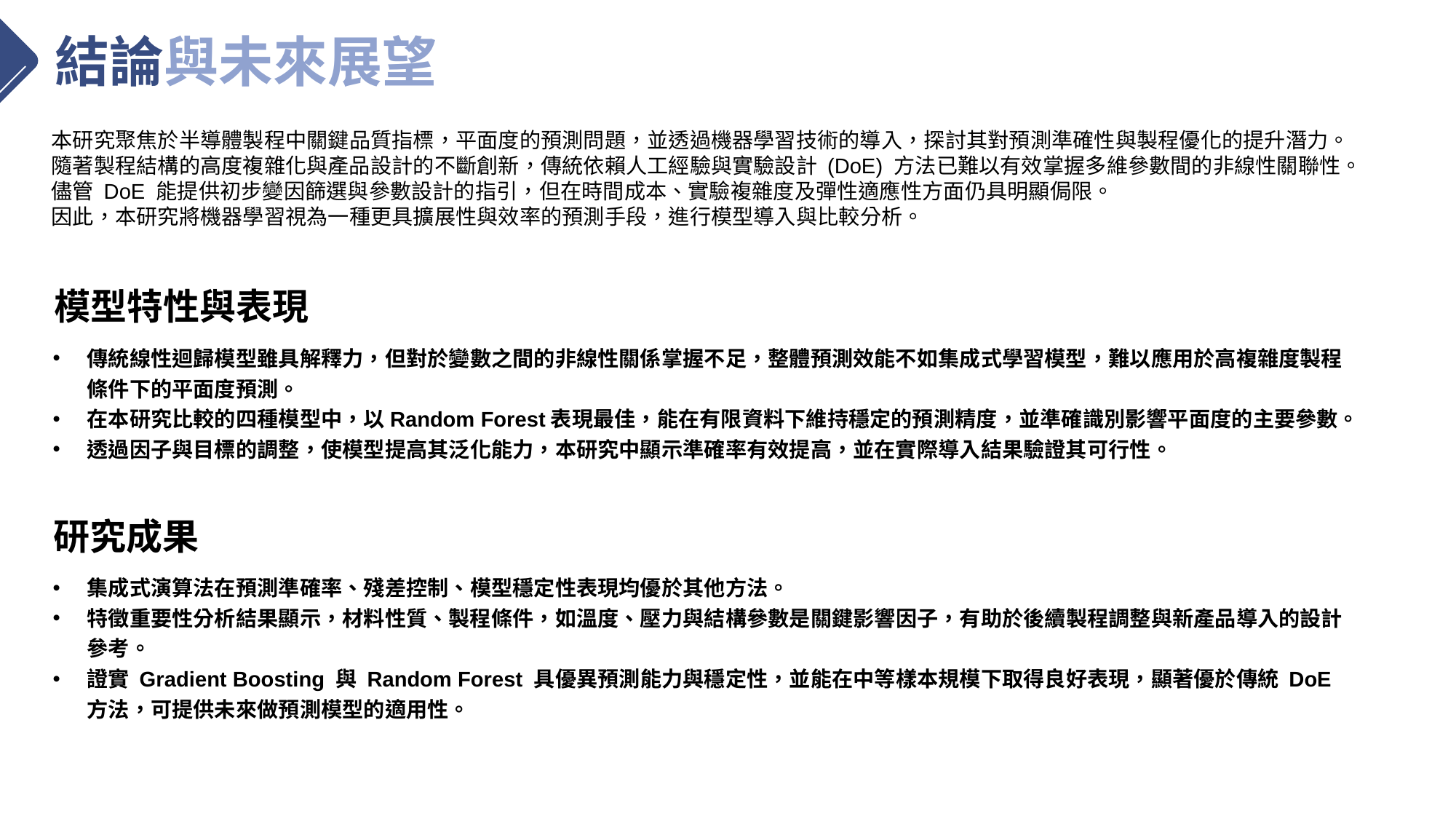

結論與未來展望
本研究聚焦於半導體製程中關鍵品質指標，平面度的預測問題，並透過機器學習技術的導入，探討其對預測準確性與製程優化的提升潛力。
隨著製程結構的高度複雜化與產品設計的不斷創新，傳統依賴人工經驗與實驗設計 (DoE) 方法已難以有效掌握多維參數間的非線性關聯性。
儘管 DoE 能提供初步變因篩選與參數設計的指引，但在時間成本、實驗複雜度及彈性適應性方面仍具明顯侷限。
因此，本研究將機器學習視為一種更具擴展性與效率的預測手段，進行模型導入與比較分析。
模型特性與表現
傳統線性迴歸模型雖具解釋力，但對於變數之間的非線性關係掌握不足，整體預測效能不如集成式學習模型，難以應用於高複雜度製程條件下的平面度預測。
在本研究比較的四種模型中，以Random Forest表現最佳，能在有限資料下維持穩定的預測精度，並準確識別影響平面度的主要參數。
透過因子與目標的調整，使模型提高其泛化能力，本研究中顯示準確率有效提高，並在實際導入結果驗證其可行性。
研究成果
集成式演算法在預測準確率、殘差控制、模型穩定性表現均優於其他方法。
特徵重要性分析結果顯示，材料性質、製程條件，如溫度、壓力與結構參數是關鍵影響因子，有助於後續製程調整與新產品導入的設計參考。
證實 Gradient Boosting 與 Random Forest 具優異預測能力與穩定性，並能在中等樣本規模下取得良好表現，顯著優於傳統 DoE 方法，可提供未來做預測模型的適用性。